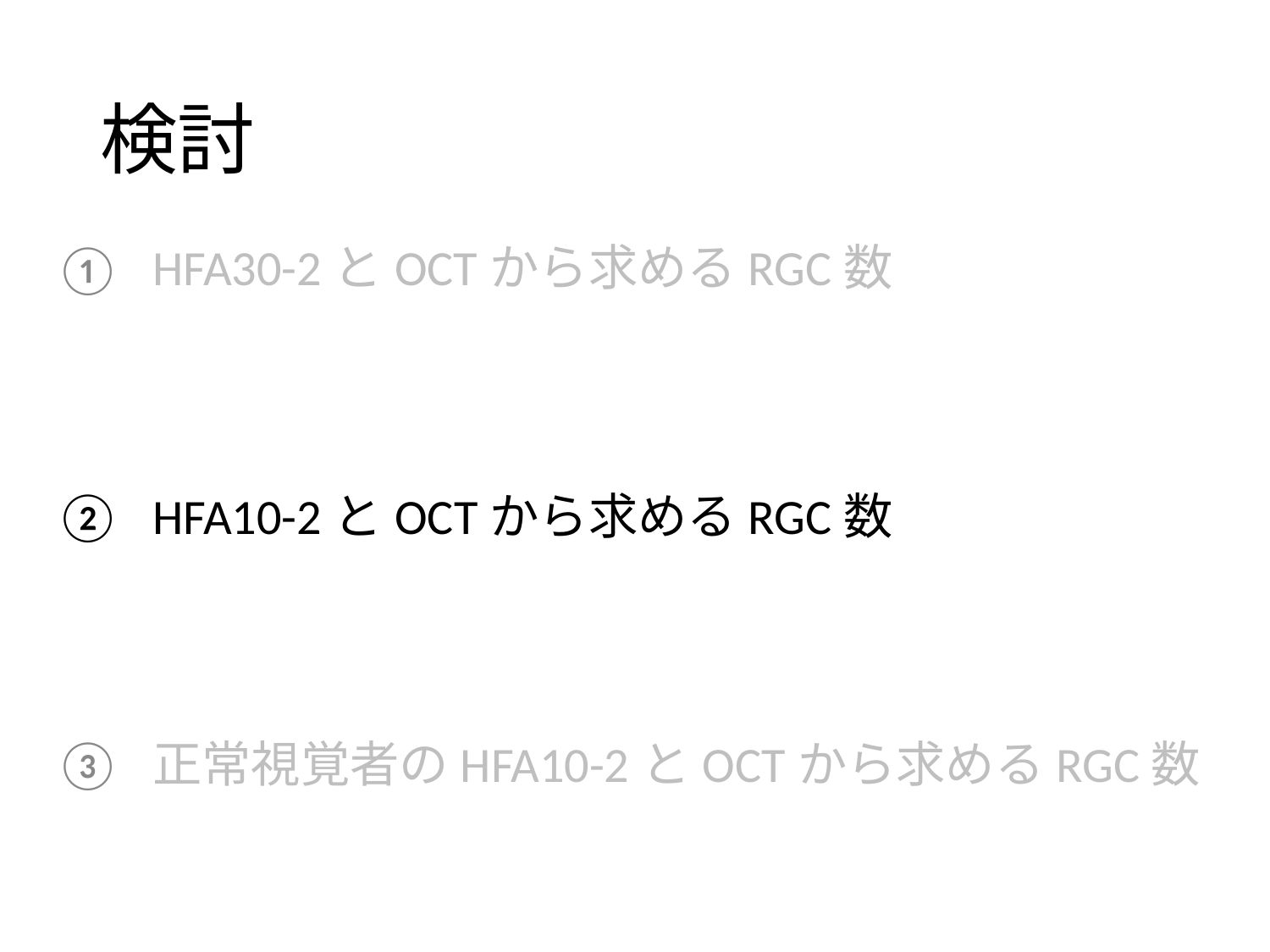

# 検討
HFA30-2とOCTから求めるRGC数
①
②
HFA10-2とOCTから求めるRGC数

③
正常視覚者のHFA10-2とOCTから求めるRGC数